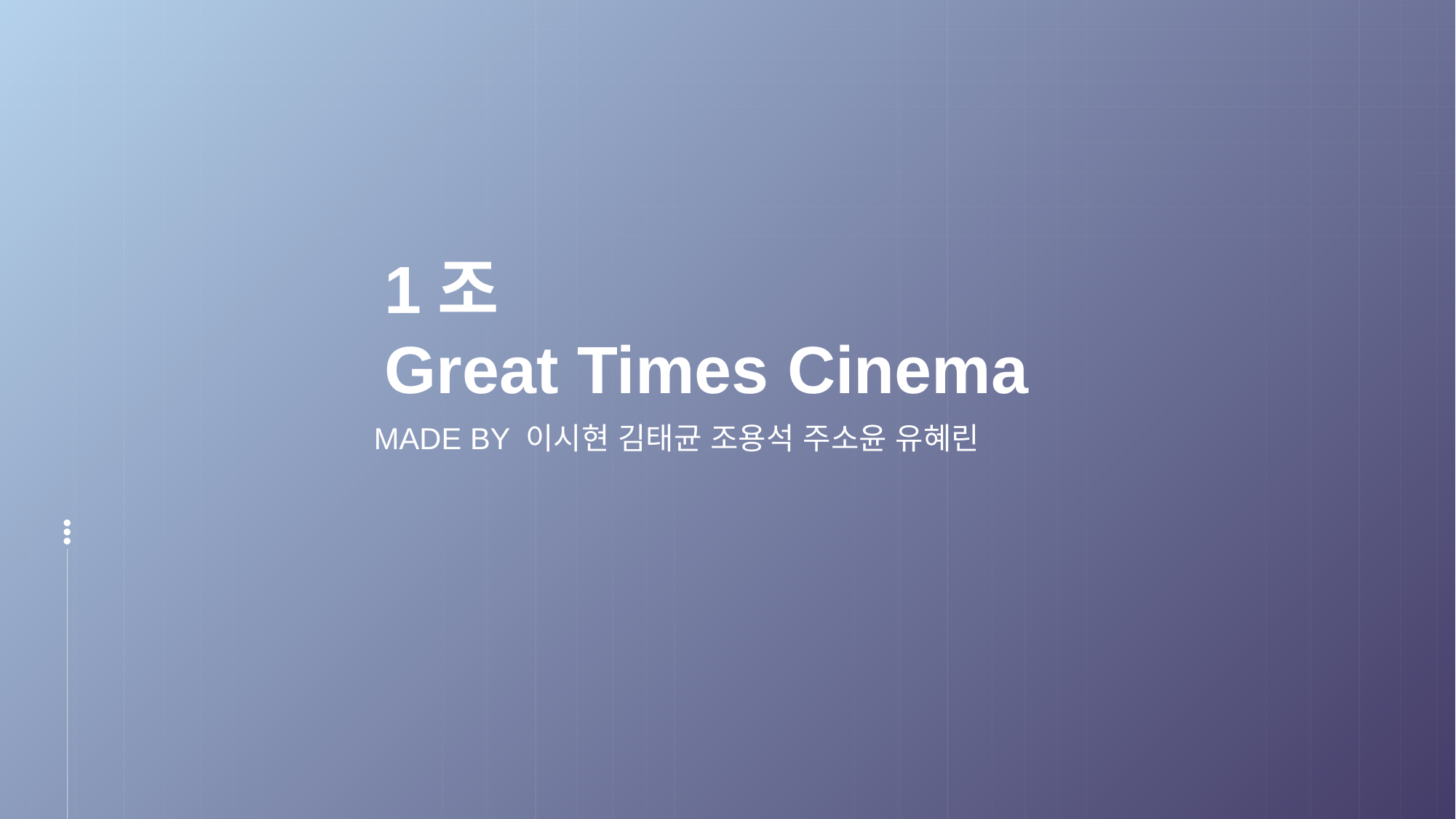

1조
Great Times Cinema
MADE BY 이시현 김태균 조용석 주소윤 유혜린